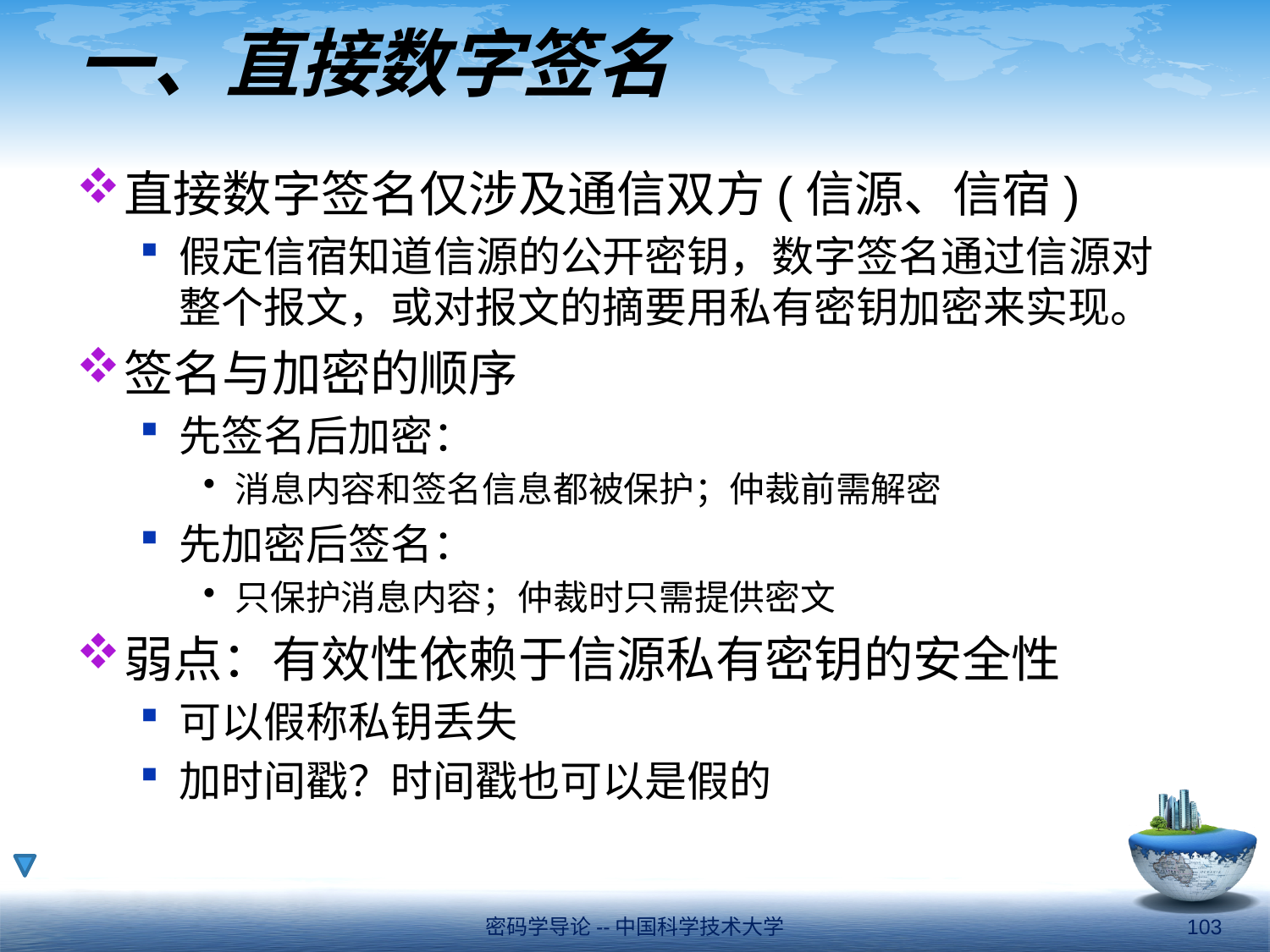

# 一、直接数字签名
直接数字签名仅涉及通信双方(信源、信宿)
假定信宿知道信源的公开密钥，数字签名通过信源对整个报文，或对报文的摘要用私有密钥加密来实现。
签名与加密的顺序
先签名后加密：
消息内容和签名信息都被保护；仲裁前需解密
先加密后签名：
只保护消息内容；仲裁时只需提供密文
弱点：有效性依赖于信源私有密钥的安全性
可以假称私钥丢失
加时间戳？时间戳也可以是假的

密码学导论--中国科学技术大学
103